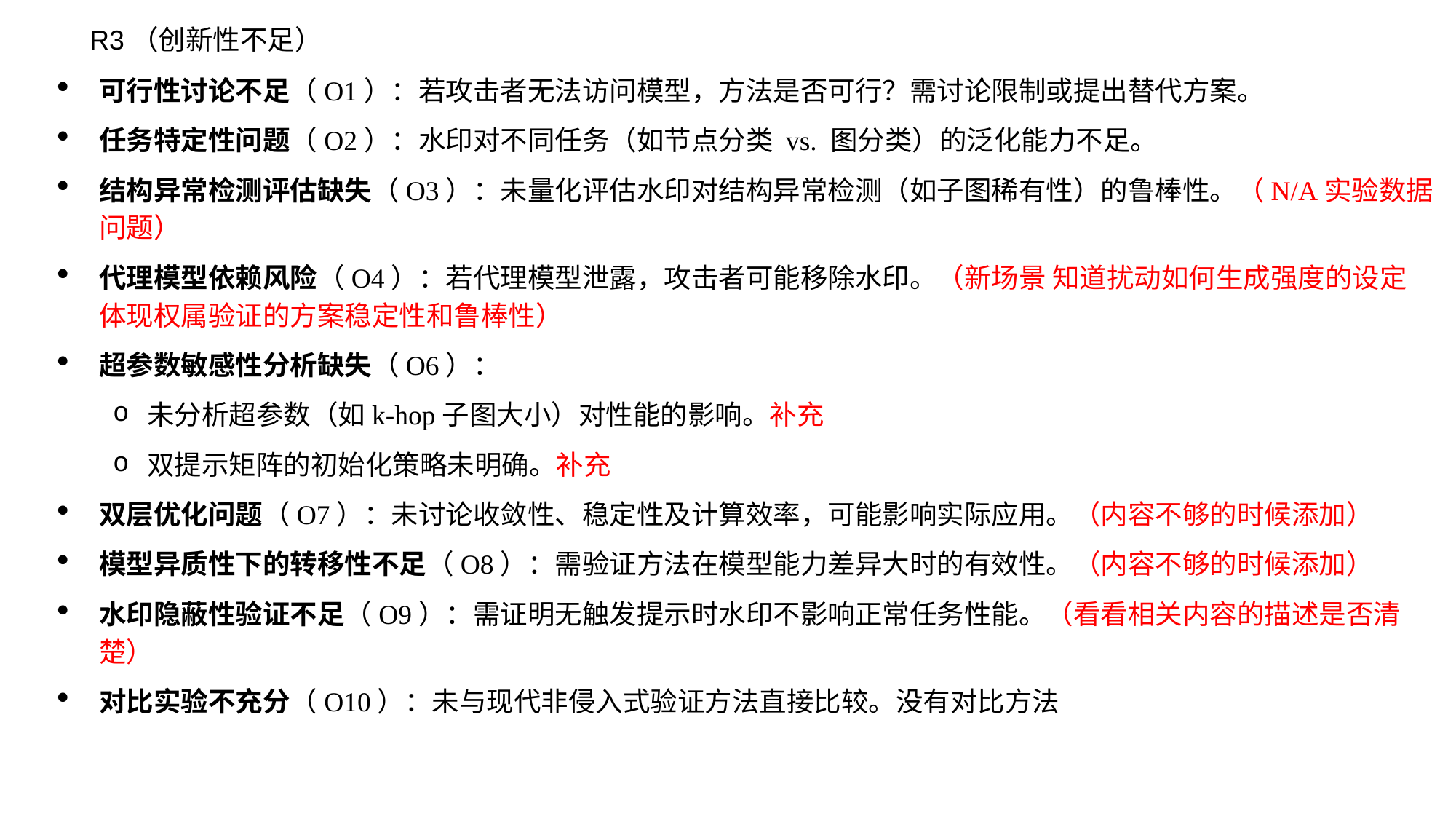

R3（创新性不足）
可行性讨论不足（O1）：若攻击者无法访问模型，方法是否可行？需讨论限制或提出替代方案。
任务特定性问题（O2）：水印对不同任务（如节点分类 vs. 图分类）的泛化能力不足。
结构异常检测评估缺失（O3）：未量化评估水印对结构异常检测（如子图稀有性）的鲁棒性。（N/A实验数据问题）
代理模型依赖风险（O4）：若代理模型泄露，攻击者可能移除水印。（新场景 知道扰动如何生成强度的设定   体现权属验证的方案稳定性和鲁棒性）
超参数敏感性分析缺失（O6）：
未分析超参数（如k-hop子图大小）对性能的影响。补充
双提示矩阵的初始化策略未明确。补充
双层优化问题（O7）：未讨论收敛性、稳定性及计算效率，可能影响实际应用。（内容不够的时候添加）
模型异质性下的转移性不足（O8）：需验证方法在模型能力差异大时的有效性。（内容不够的时候添加）
水印隐蔽性验证不足（O9）：需证明无触发提示时水印不影响正常任务性能。（看看相关内容的描述是否清楚）
对比实验不充分（O10）：未与现代非侵入式验证方法直接比较。没有对比方法